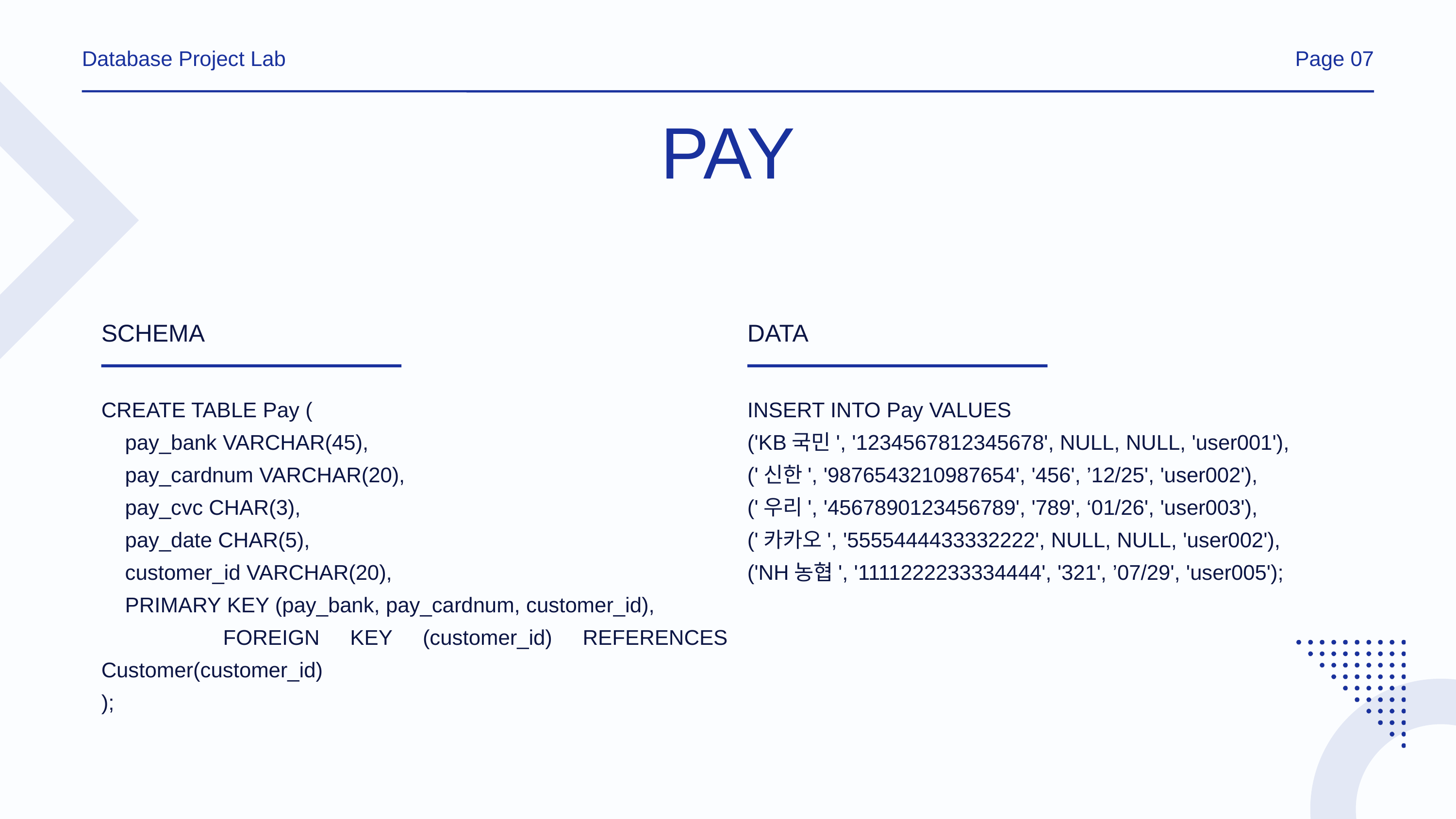

Database Project Lab
Page 07

PAY
SCHEMA

CREATE TABLE Pay (
    pay_bank VARCHAR(45),
    pay_cardnum VARCHAR(20),
    pay_cvc CHAR(3),
    pay_date CHAR(5),
    customer_id VARCHAR(20),
    PRIMARY KEY (pay_bank, pay_cardnum, customer_id),
    FOREIGN KEY (customer_id) REFERENCES Customer(customer_id)
);
DATA

INSERT INTO Pay VALUES
('KB국민', '1234567812345678', NULL, NULL, 'user001'),
('신한', '9876543210987654', '456', ’12/25', 'user002'),
('우리', '4567890123456789', '789', ‘01/26', 'user003'),
('카카오', '5555444433332222', NULL, NULL, 'user002'),
('NH농협', '1111222233334444', '321', ’07/29', 'user005');